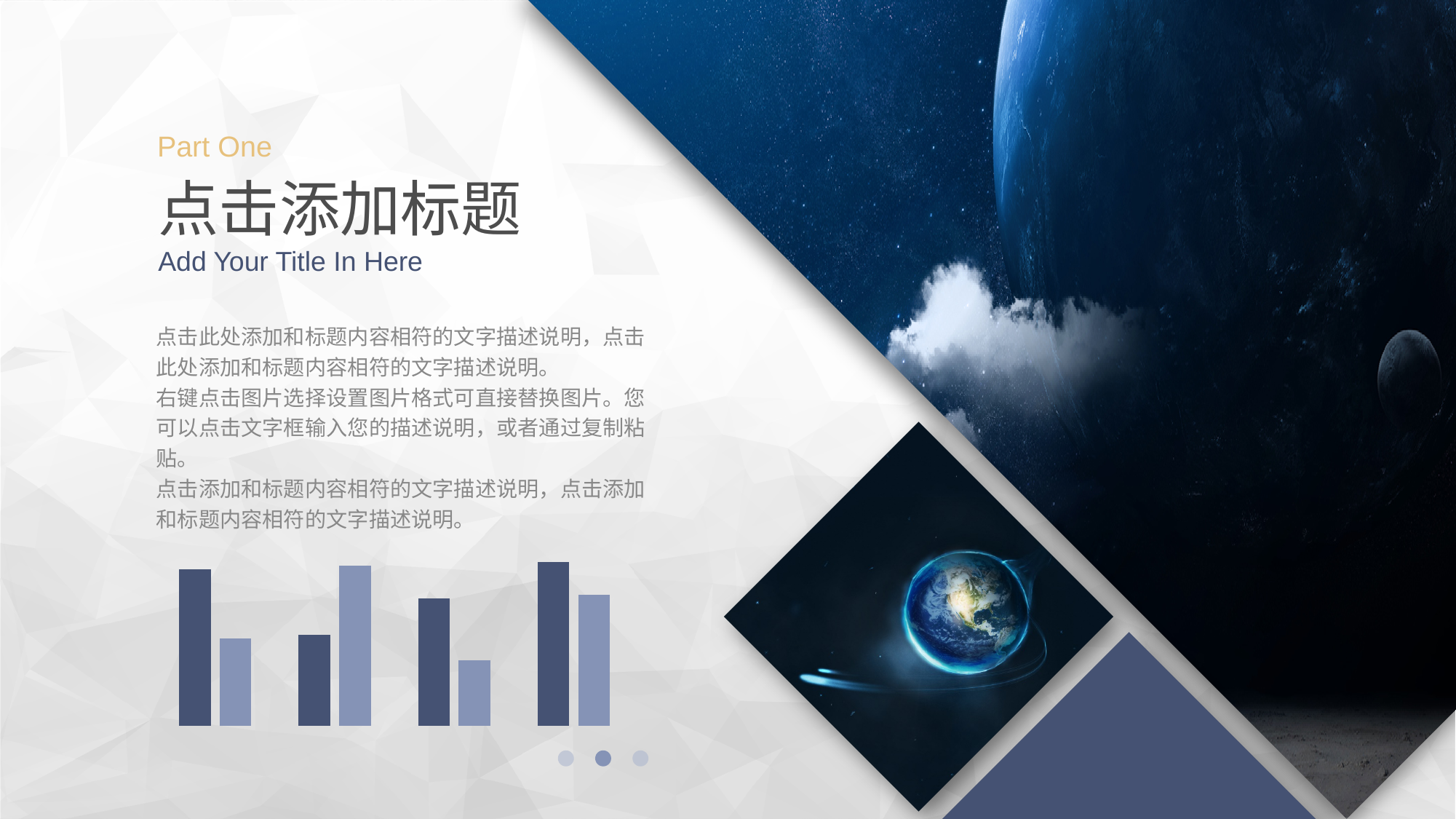

Part One
点击添加标题
Add Your Title In Here
点击此处添加和标题内容相符的文字描述说明，点击此处添加和标题内容相符的文字描述说明。
右键点击图片选择设置图片格式可直接替换图片。您可以点击文字框输入您的描述说明，或者通过复制粘贴。
点击添加和标题内容相符的文字描述说明，点击添加和标题内容相符的文字描述说明。

### Chart

| Category |  |  |
|---|---|---|